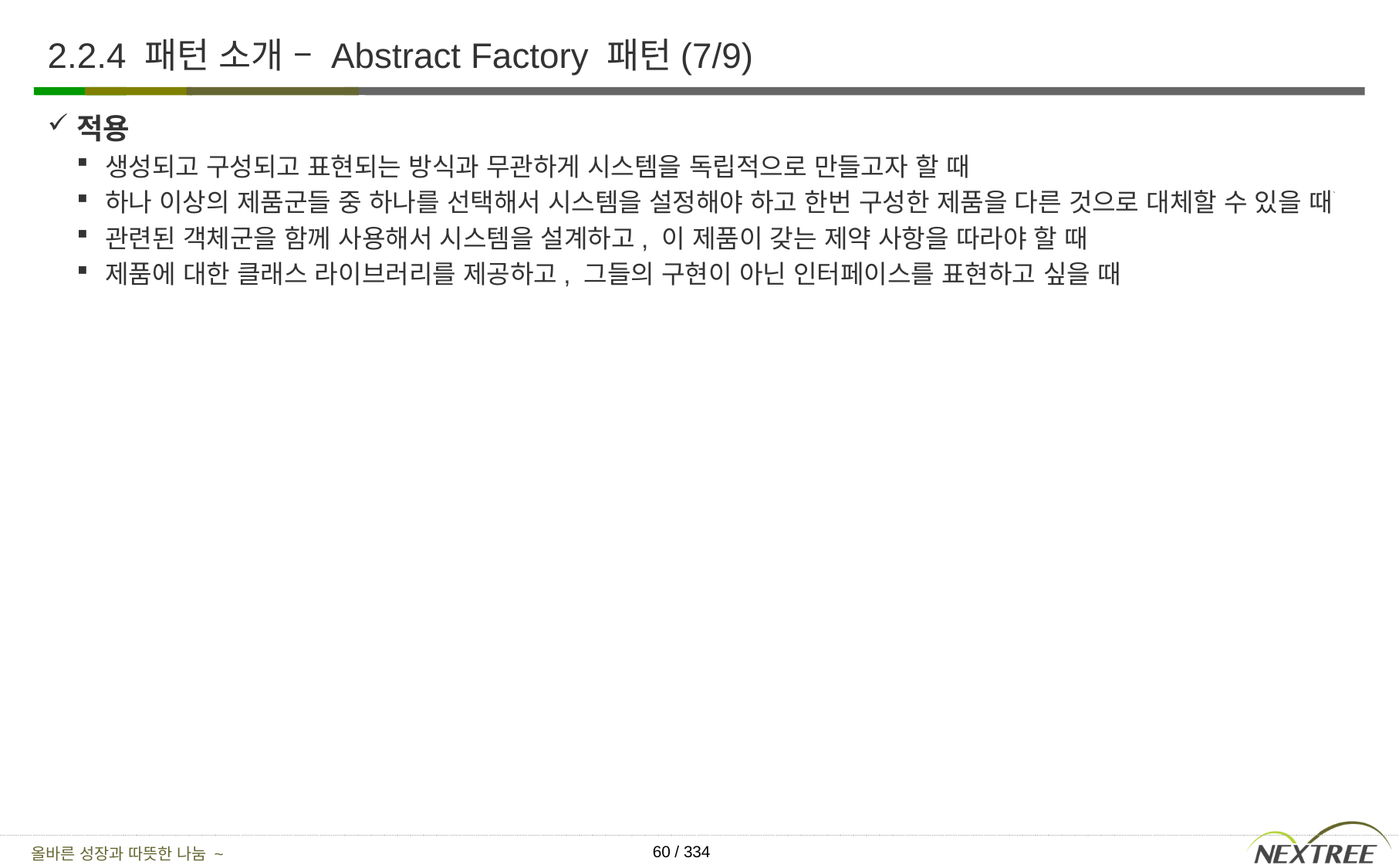

# 2.2.4 패턴 소개 – Abstract Factory 패턴(7/9)
적용
생성되고 구성되고 표현되는 방식과 무관하게 시스템을 독립적으로 만들고자 할 때
하나 이상의 제품군들 중 하나를 선택해서 시스템을 설정해야 하고 한번 구성한 제품을 다른 것으로 대체할 수 있을 때
관련된 객체군을 함께 사용해서 시스템을 설계하고, 이 제품이 갖는 제약 사항을 따라야 할 때
제품에 대한 클래스 라이브러리를 제공하고, 그들의 구현이 아닌 인터페이스를 표현하고 싶을 때